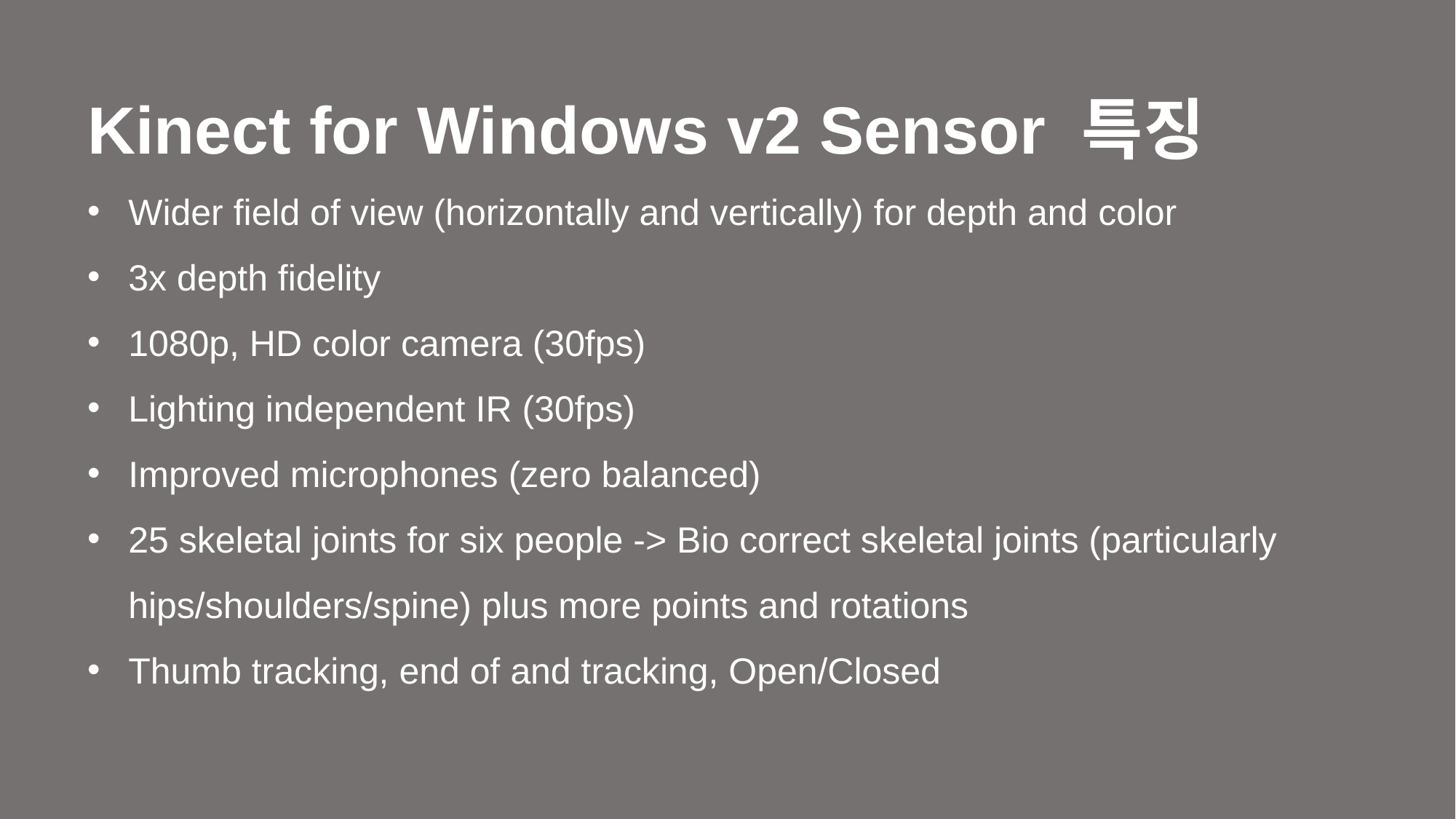

Kinect for Windows v2 Sensor 특징
Wider field of view (horizontally and vertically) for depth and color
3x depth fidelity
1080p, HD color camera (30fps)
Lighting independent IR (30fps)
Improved microphones (zero balanced)
25 skeletal joints for six people -> Bio correct skeletal joints (particularly hips/shoulders/spine) plus more points and rotations
Thumb tracking, end of and tracking, Open/Closed